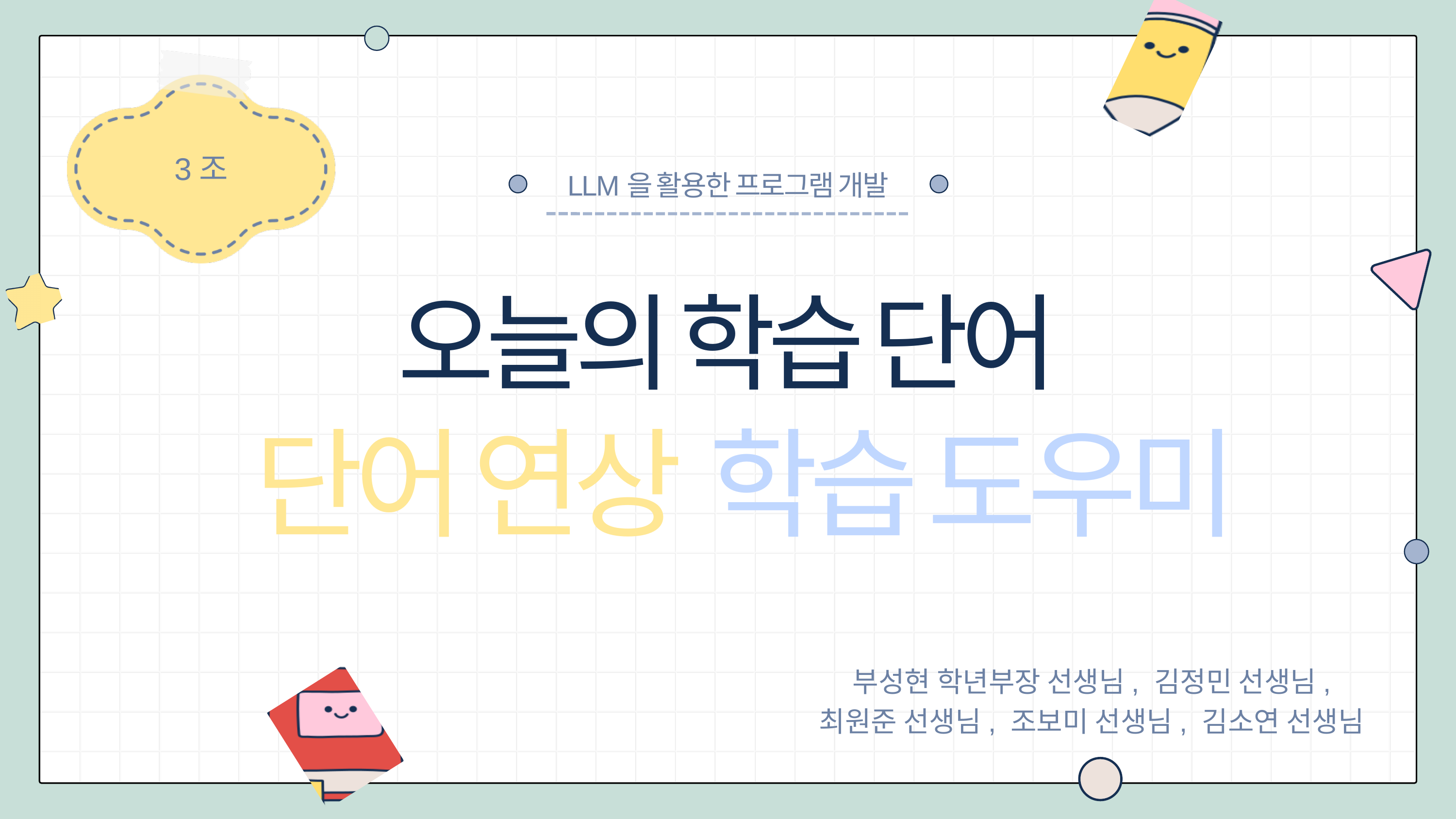

3조
LLM을 활용한 프로그램 개발

오늘의 학습 단어
단어 연상
학습 도우미

부성현 학년부장 선생님, 김정민 선생님,
최원준 선생님, 조보미 선생님, 김소연 선생님